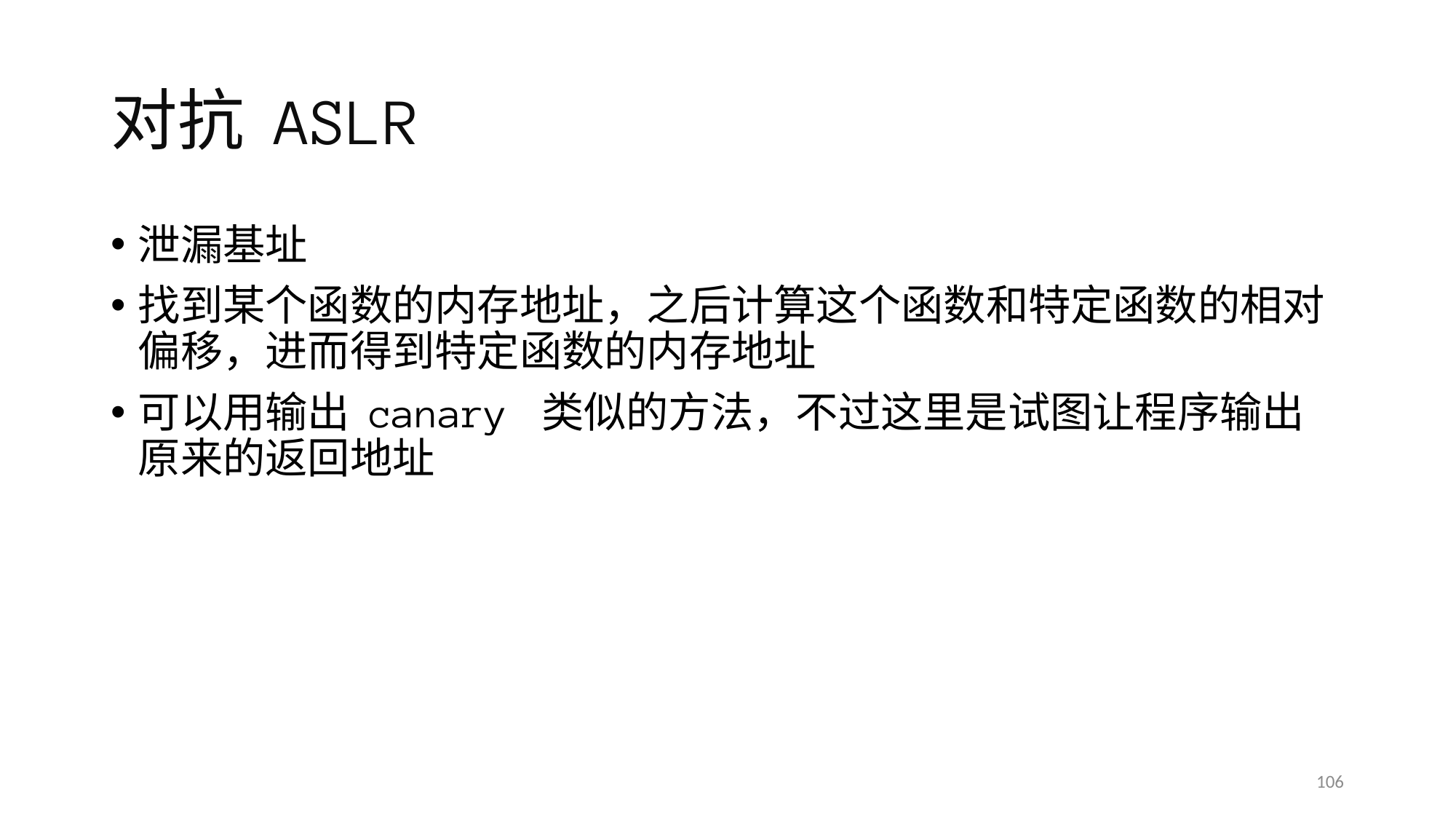

# 对抗 ASLR
泄漏基址
找到某个函数的内存地址，之后计算这个函数和特定函数的相对偏移，进而得到特定函数的内存地址
可以用输出 canary 类似的方法，不过这里是试图让程序输出 原来的返回地址

106